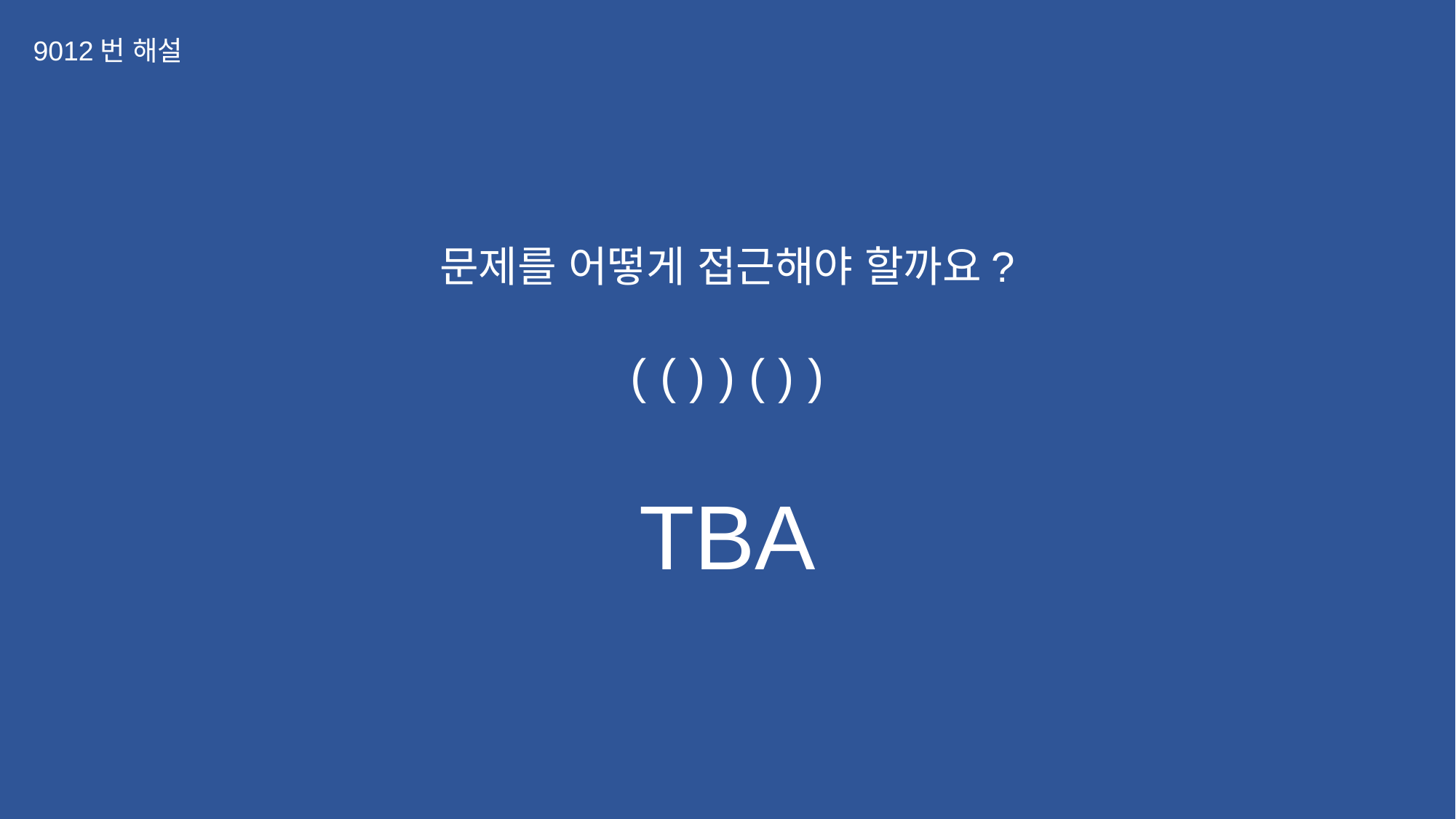

9012번 해설
문제를 어떻게 접근해야 할까요?
( ( ) ) ( ) )
TBA